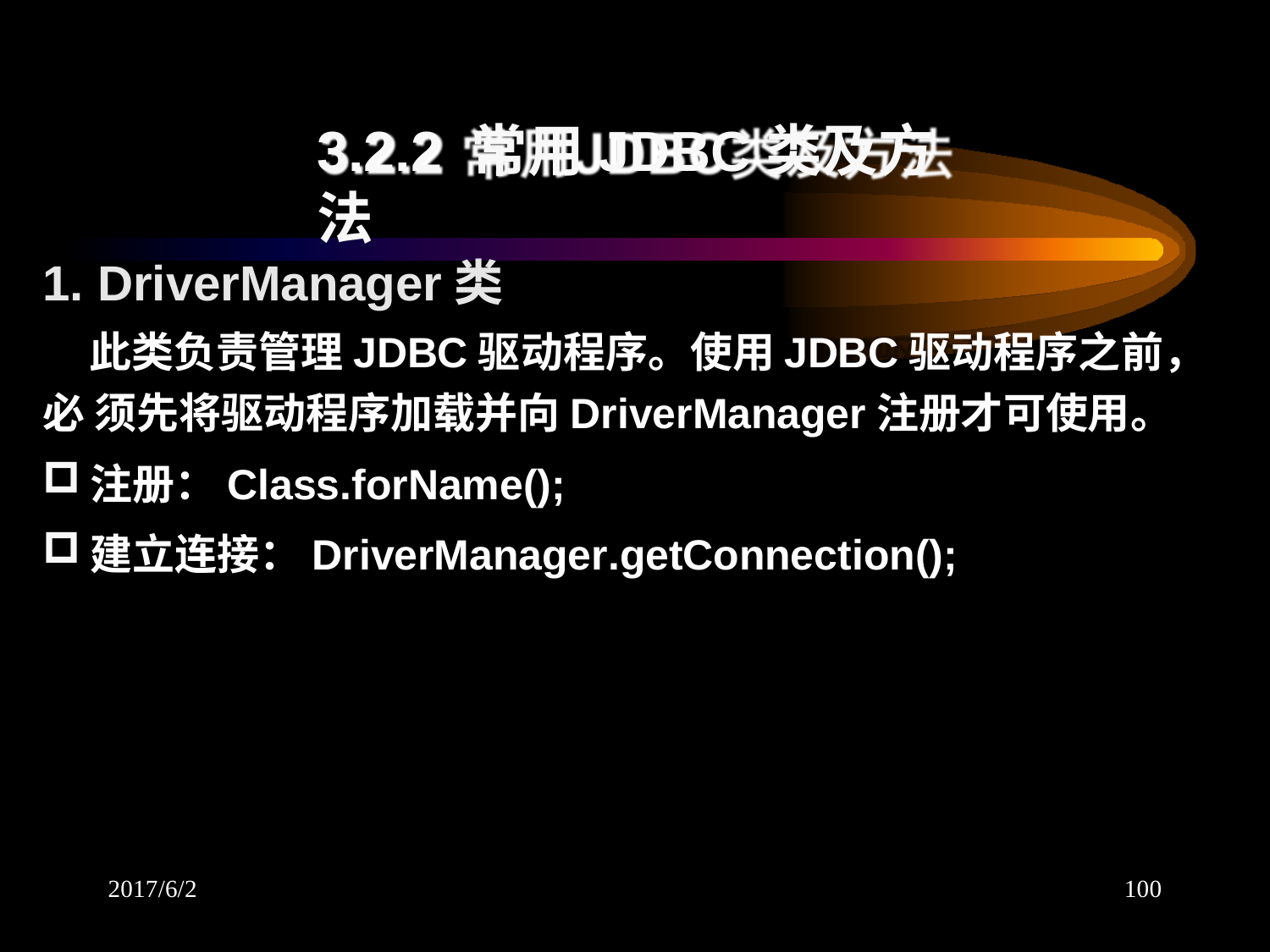

# 3.2.2 常用JDBC类及方法

1. DriverManager类
此类负责管理JDBC驱动程序。使用JDBC驱动程序之前，必 须先将驱动程序加载并向DriverManager注册才可使用。
注册：Class.forName();
建立连接：DriverManager.getConnection();

2017/6/2
100